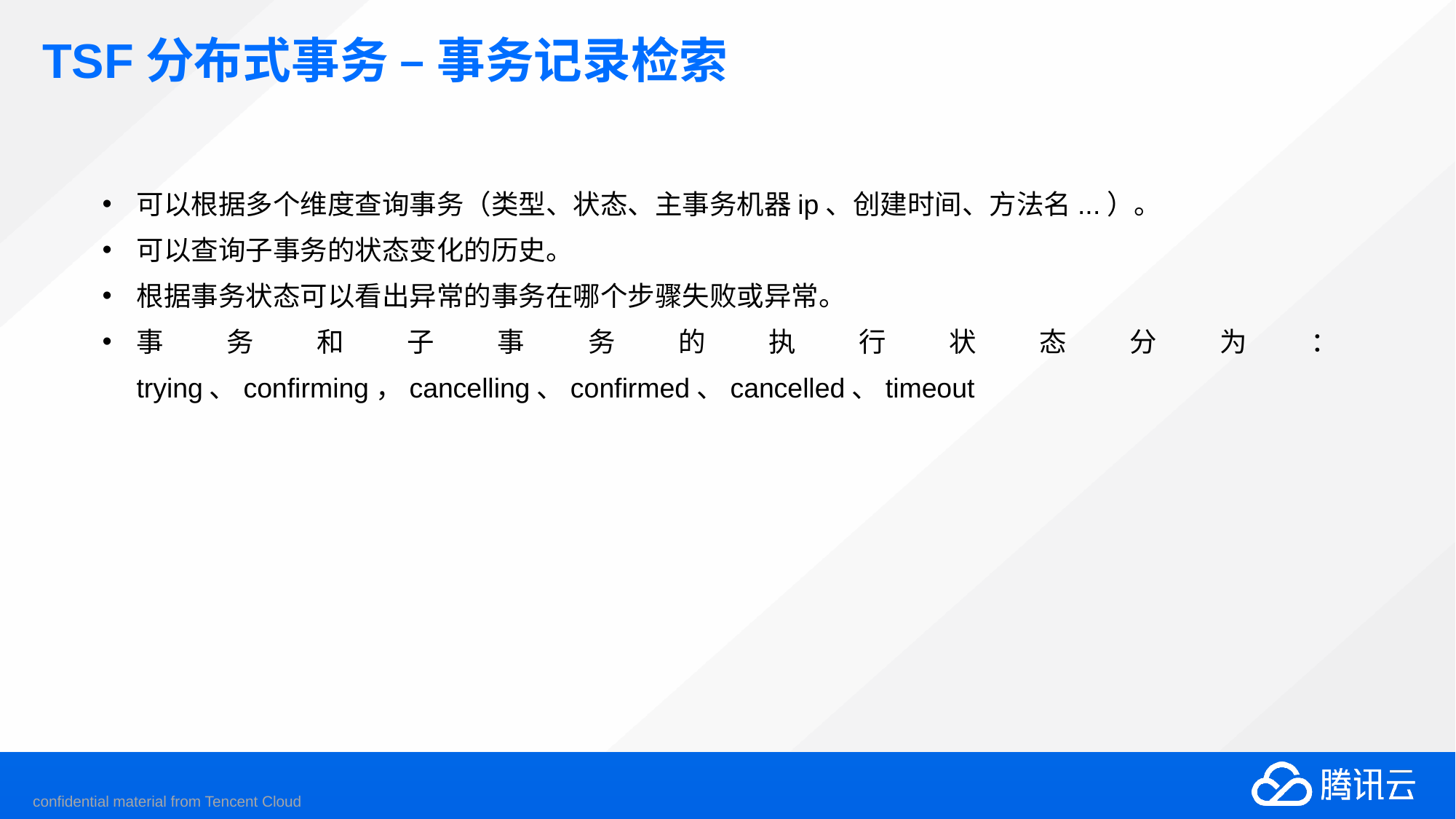

# TSF分布式事务 – 事务记录检索
可以根据多个维度查询事务（类型、状态、主事务机器ip、创建时间、方法名...）。
可以查询子事务的状态变化的历史。
根据事务状态可以看出异常的事务在哪个步骤失败或异常。
事务和子事务的执行状态分为：trying、confirming，cancelling、confirmed、cancelled、timeout